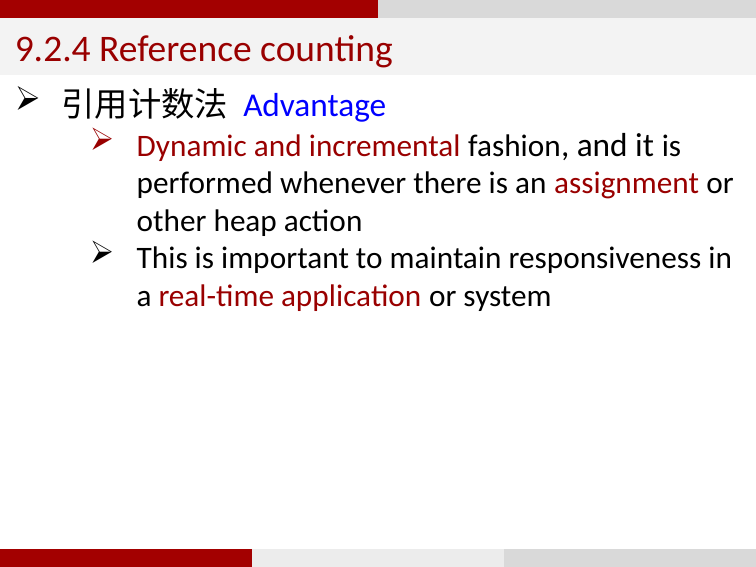

9.2.4 Reference counting
引用计数法 Advantage
Dynamic and incremental fashion, and it is performed whenever there is an assignment or other heap action
This is important to maintain responsiveness in a real-time application or system

69